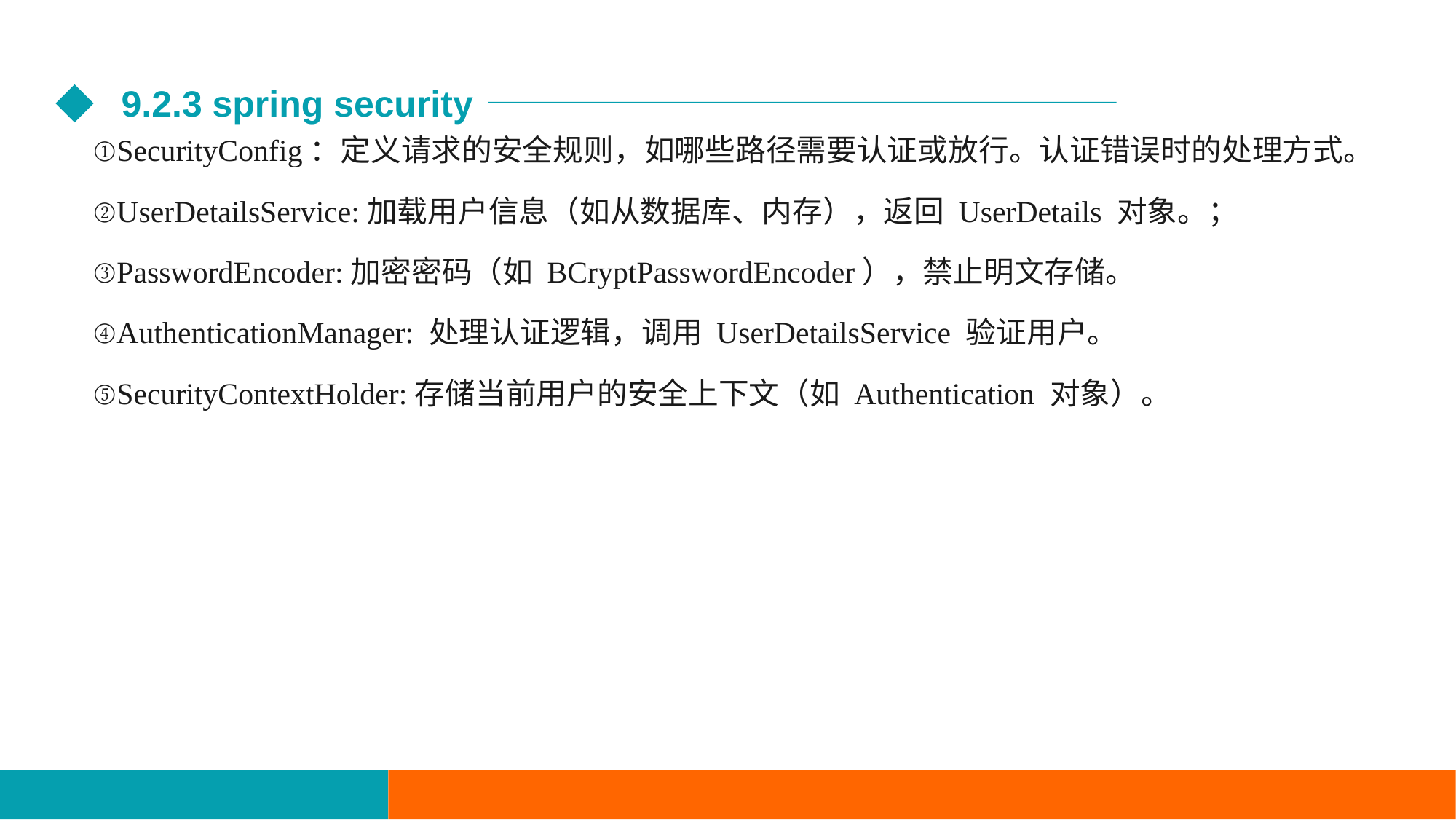

9.2.3 spring security
①SecurityConfig：定义请求的安全规则，如哪些路径需要认证或放行。认证错误时的处理方式。
②UserDetailsService:加载用户信息（如从数据库、内存），返回 UserDetails 对象。；
③PasswordEncoder:加密密码（如 BCryptPasswordEncoder），禁止明文存储。
④AuthenticationManager: 处理认证逻辑，调用 UserDetailsService 验证用户。
⑤SecurityContextHolder:存储当前用户的安全上下文（如 Authentication 对象）。